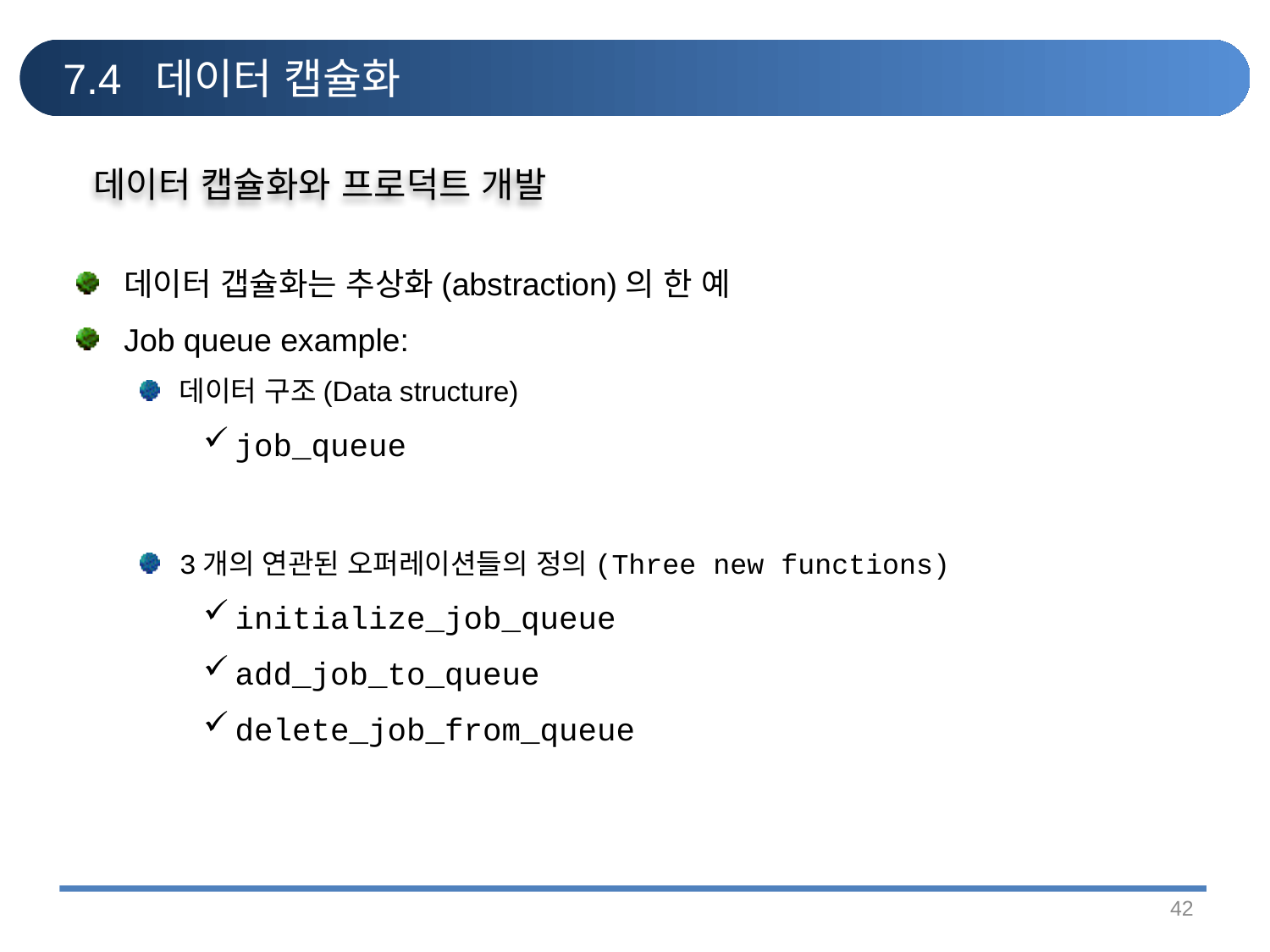

# 7.4  데이터 캡슐화
데이터 캡슐화와 프로덕트 개발
데이터 갭슐화는 추상화(abstraction)의 한 예
Job queue example:
데이터 구조(Data structure)
job_queue

3개의 연관된 오퍼레이션들의 정의(Three new functions)
initialize_job_queue
add_job_to_queue
delete_job_from_queue
42